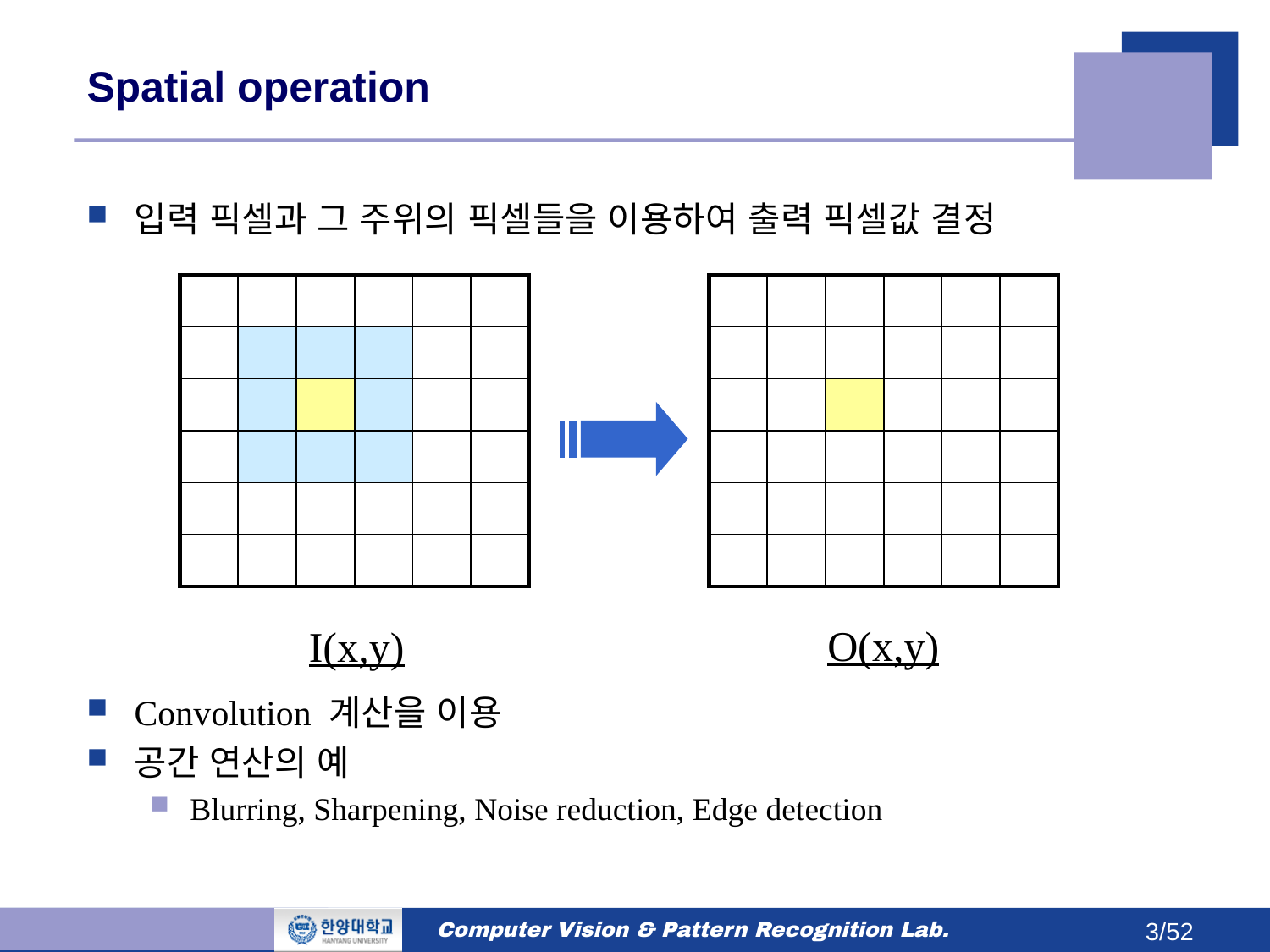

# Spatial operation
입력 픽셀과 그 주위의 픽셀들을 이용하여 출력 픽셀값 결정

Convolution 계산을 이용
공간 연산의 예
Blurring, Sharpening, Noise reduction, Edge detection
|  |  |  |  |  |  |
| --- | --- | --- | --- | --- | --- |
|  |  |  |  |  |  |
|  |  |  |  |  |  |
|  |  |  |  |  |  |
|  |  |  |  |  |  |
|  |  |  |  |  |  |
|  |  |  |  |  |  |
| --- | --- | --- | --- | --- | --- |
|  |  |  |  |  |  |
|  |  |  |  |  |  |
|  |  |  |  |  |  |
|  |  |  |  |  |  |
|  |  |  |  |  |  |

O(x,y)
I(x,y)
Computer Vision & Pattern Recognition Lab.
3/52